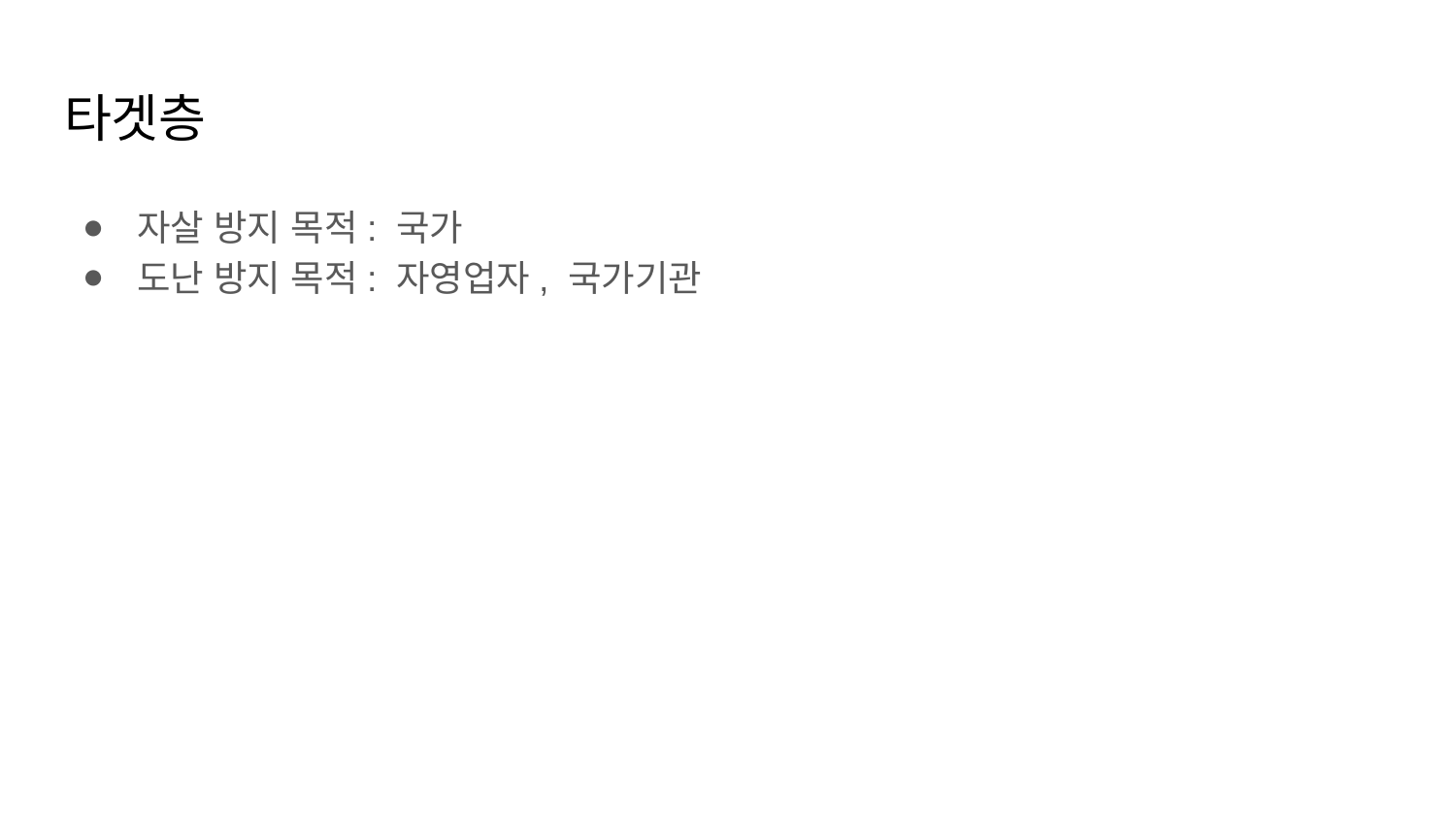

# 타겟층
자살 방지 목적: 국가
도난 방지 목적: 자영업자, 국가기관